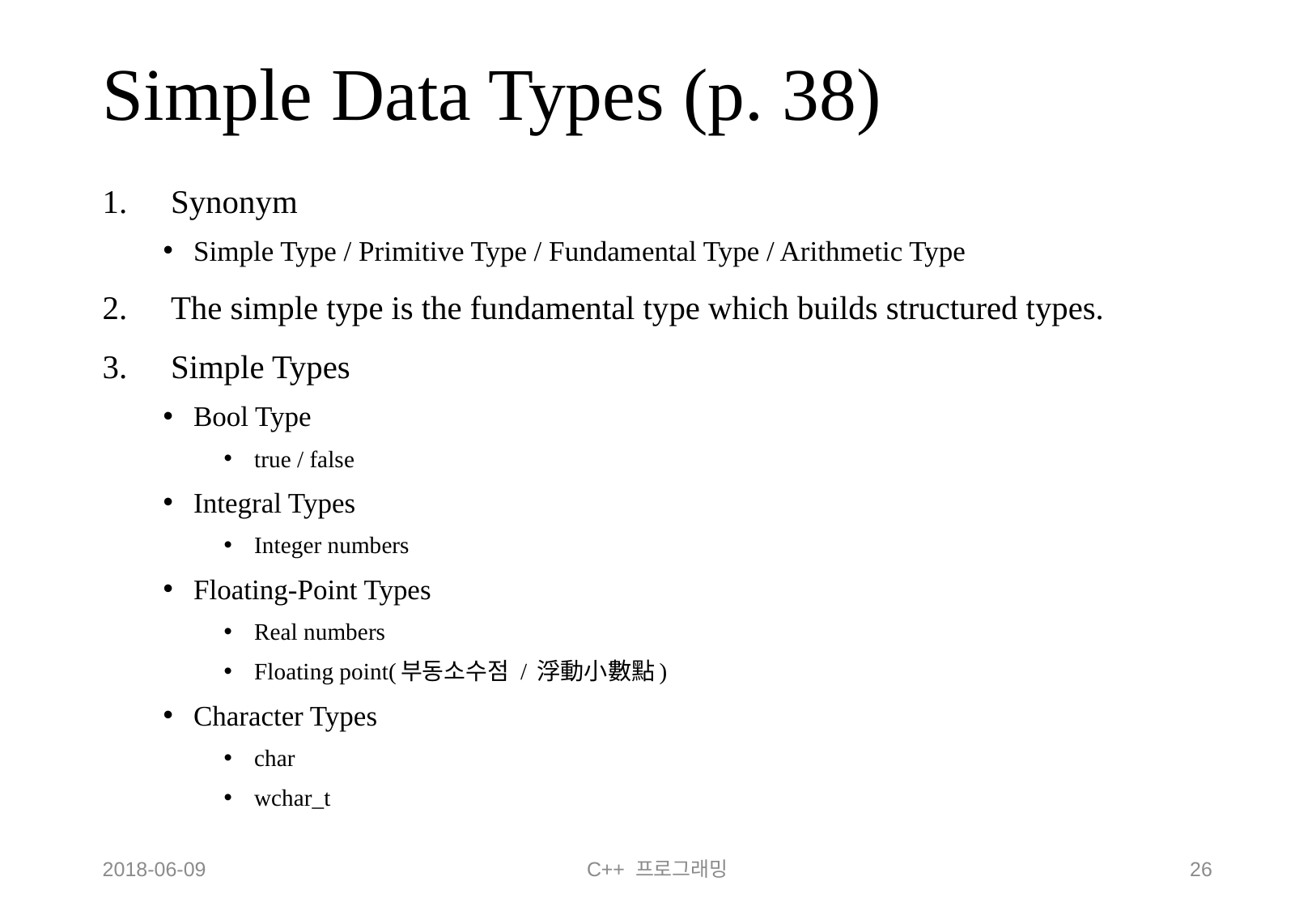

# Simple Data Types (p. 38)
Synonym
Simple Type / Primitive Type / Fundamental Type / Arithmetic Type
The simple type is the fundamental type which builds structured types.
Simple Types
Bool Type
true / false
Integral Types
Integer numbers
Floating-Point Types
Real numbers
Floating point(부동소수점 / 浮動小數點)
Character Types
char
wchar_t
2018-06-09
C++ 프로그래밍
26